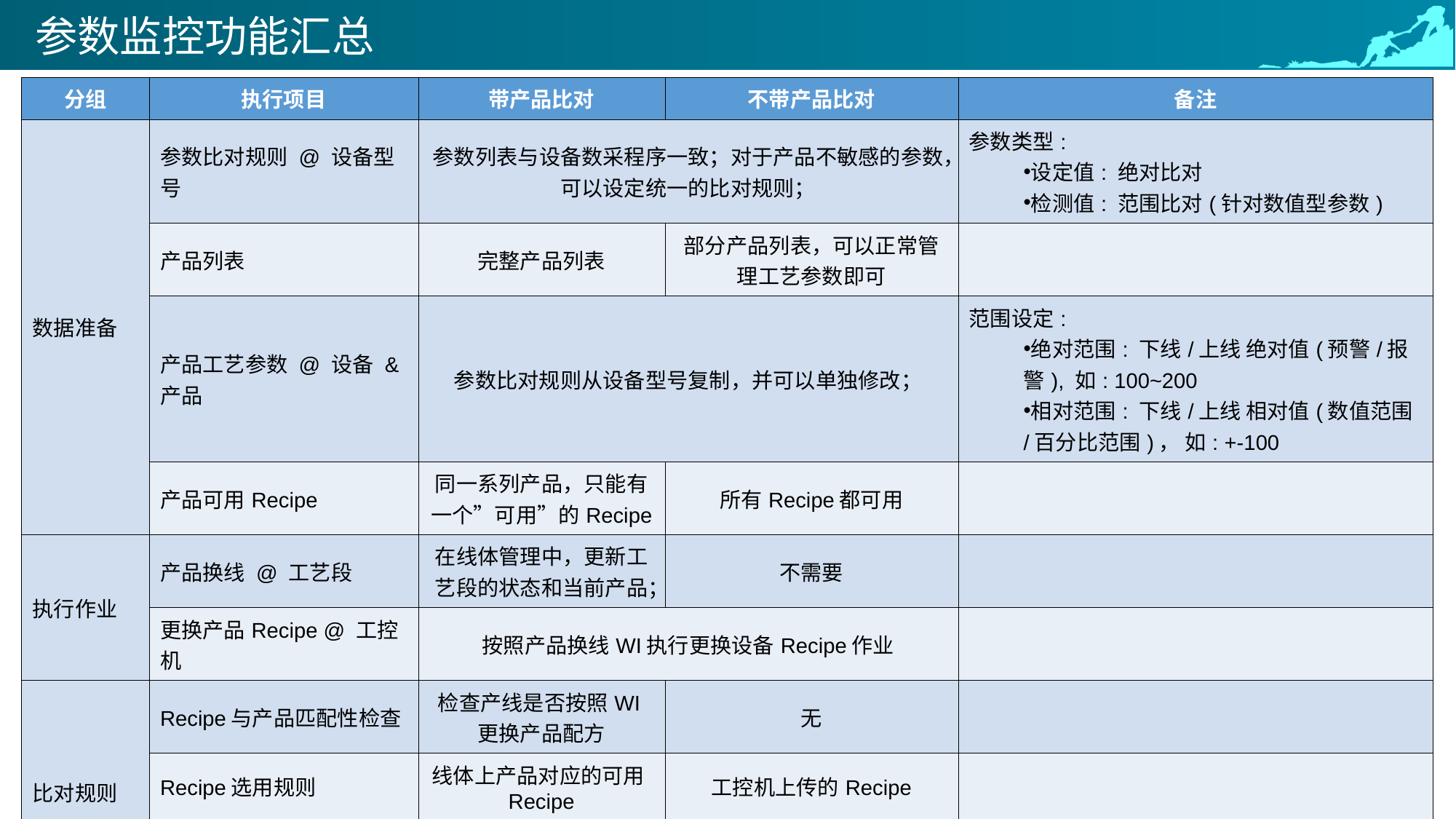

# 参数监控功能汇总
| 分组 | 执行项目 | 带产品比对 | 不带产品比对 | 备注 |
| --- | --- | --- | --- | --- |
| 数据准备 | 参数比对规则 @ 设备型号 | 参数列表与设备数采程序一致；对于产品不敏感的参数，可以设定统一的比对规则； |  | 参数类型: 设定值: 绝对比对 检测值: 范围比对(针对数值型参数) |
|  | 产品列表 | 完整产品列表 | 部分产品列表，可以正常管理工艺参数即可 |  |
|  | 产品工艺参数 @ 设备 & 产品 | 参数比对规则从设备型号复制，并可以单独修改； |  | 范围设定: 绝对范围: 下线/上线 绝对值(预警/报警), 如: 100~200 相对范围: 下线/上线 相对值(数值范围/百分比范围)， 如: +-100 |
|  | 产品可用Recipe | 同一系列产品，只能有一个”可用”的Recipe | 所有Recipe都可用 |  |
| 执行作业 | 产品换线 @ 工艺段 | 在线体管理中，更新工艺段的状态和当前产品； | 不需要 |  |
|  | 更换产品Recipe @ 工控机 | 按照产品换线WI执行更换设备Recipe作业 |  |  |
| 比对规则 | Recipe与产品匹配性检查 | 检查产线是否按照WI更换产品配方 | 无 |  |
|  | Recipe选用规则 | 线体上产品对应的可用Recipe | 工控机上传的Recipe |  |
|  | 缺省比对规则使用场景 | 无可用Recipe | 无对应Recipe |  |
|  | 工艺参数比对 | 有 | 有 | 优先使用产品工艺参数比对规则 |